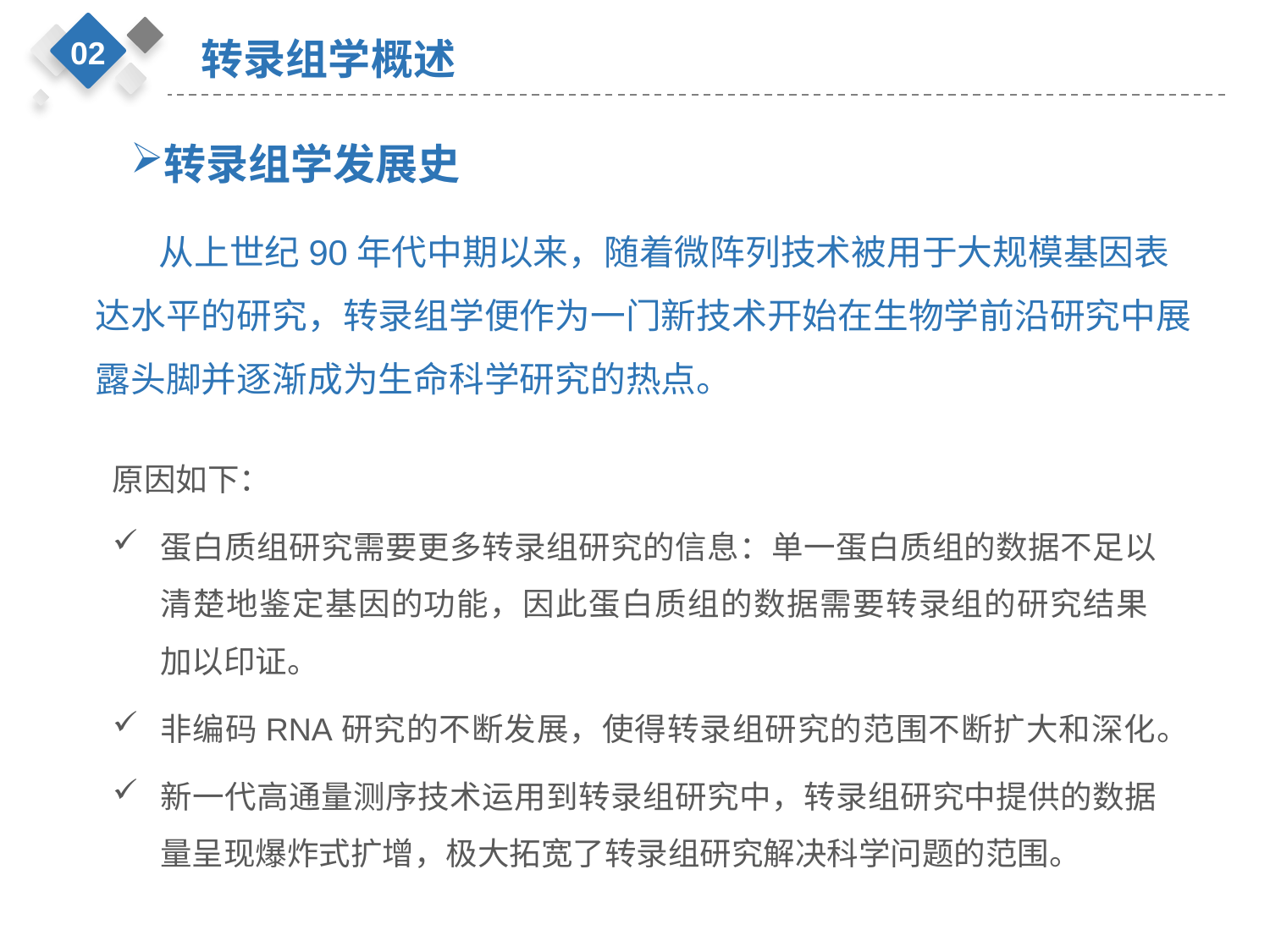

02

转录组学概述
转录组学发展史

       从上世纪90年代中期以来，随着微阵列技术被用于大规模基因表达水平的研究，转录组学便作为一门新技术开始在生物学前沿研究中展露头脚并逐渐成为生命科学研究的热点。
原因如下：
蛋白质组研究需要更多转录组研究的信息：单一蛋白质组的数据不足以清楚地鉴定基因的功能，因此蛋白质组的数据需要转录组的研究结果  加以印证。
非编码RNA研究的不断发展，使得转录组研究的范围不断扩大和深化。
新一代高通量测序技术运用到转录组研究中，转录组研究中提供的数据量呈现爆炸式扩增，极大拓宽了转录组研究解决科学问题的范围。